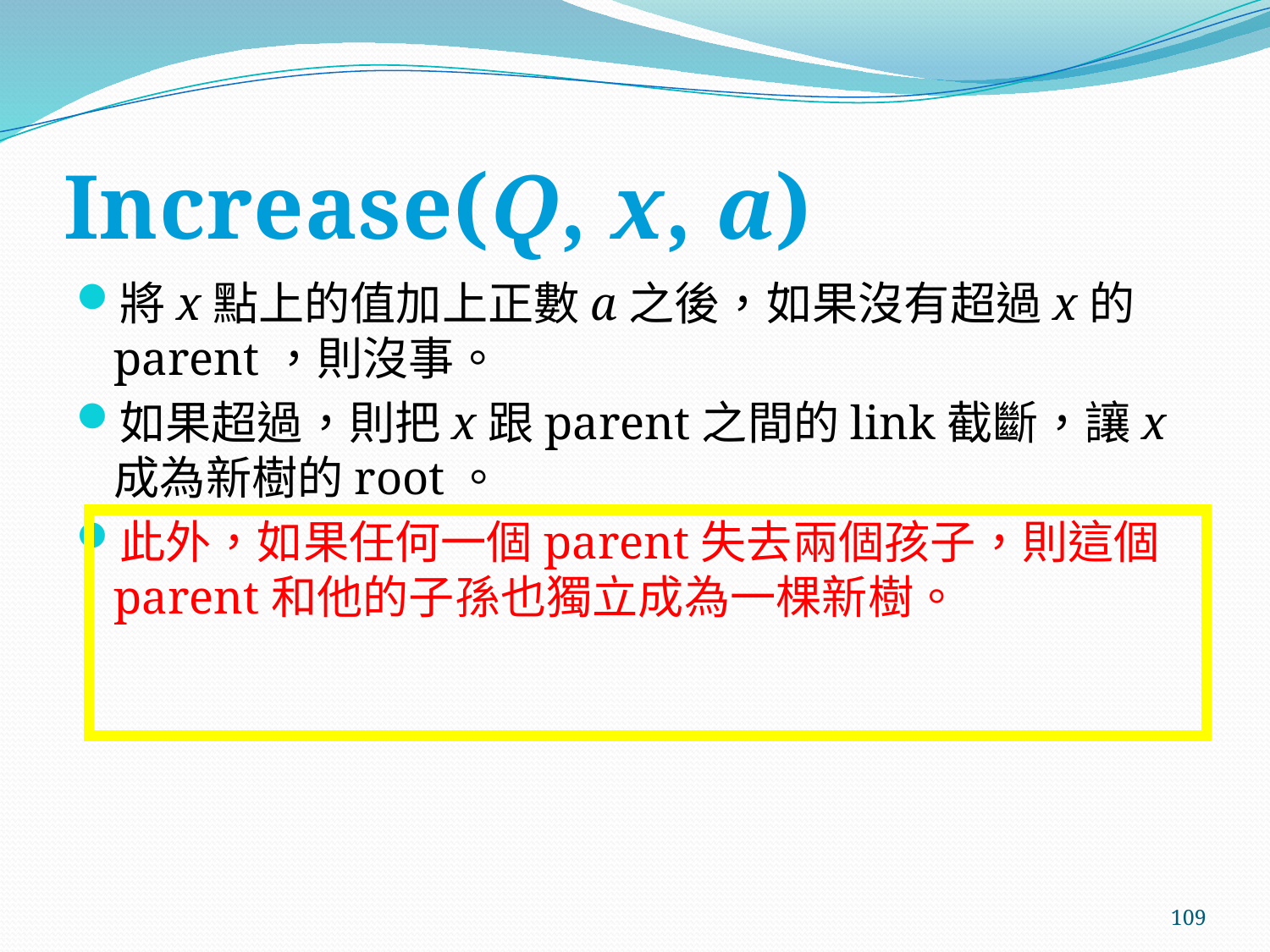

# Increase(Q, x, a)
將x點上的值加上正數a之後，如果沒有超過x的parent，則沒事。
如果超過，則把x跟parent之間的link截斷，讓x成為新樹的root。
此外，如果任何一個parent失去兩個孩子，則這個parent和他的子孫也獨立成為一棵新樹。

109